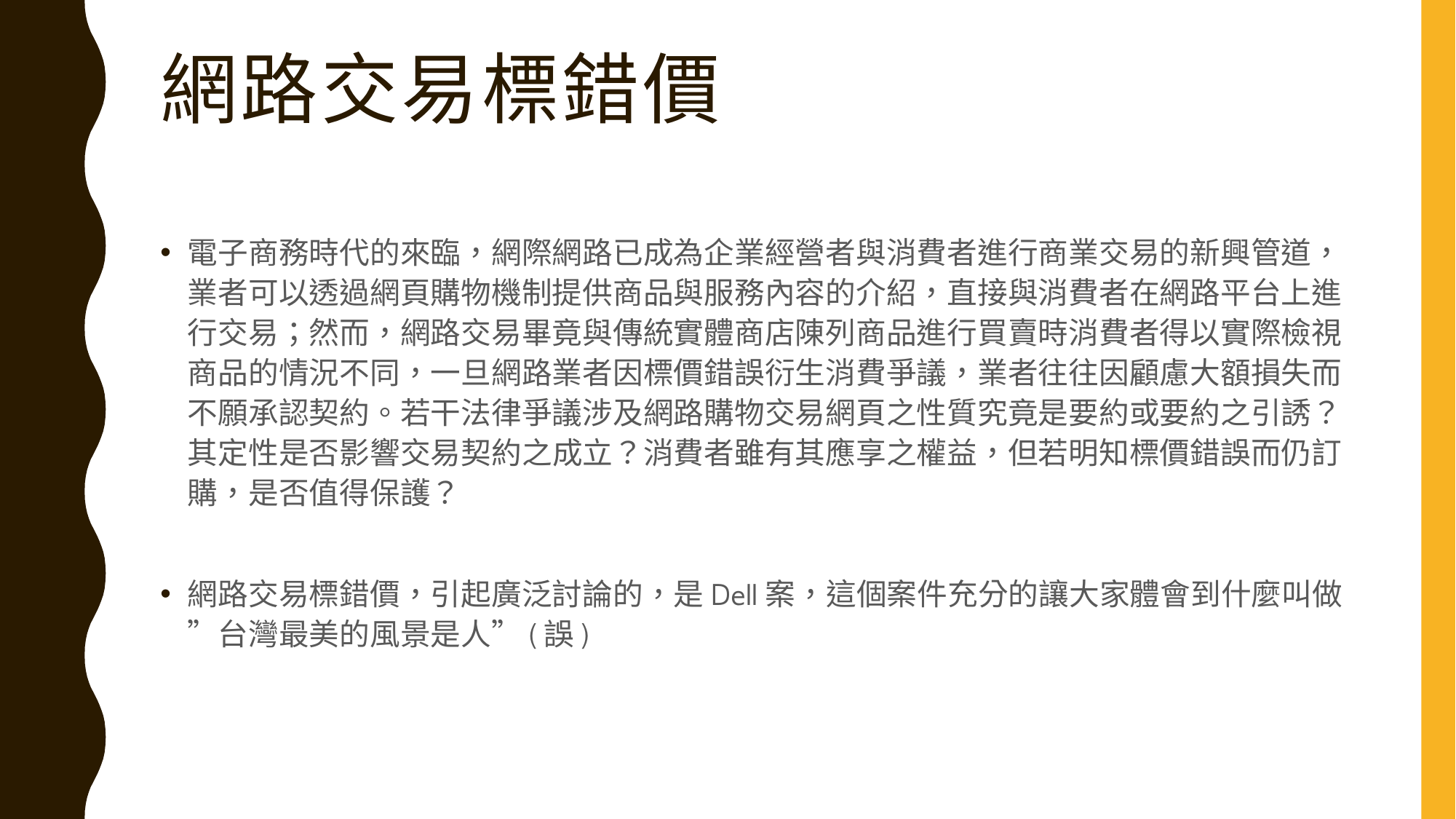

# 網路交易標錯價
電子商務時代的來臨，網際網路已成為企業經營者與消費者進行商業交易的新興管道，業者可以透過網頁購物機制提供商品與服務內容的介紹，直接與消費者在網路平台上進行交易；然而，網路交易畢竟與傳統實體商店陳列商品進行買賣時消費者得以實際檢視商品的情況不同，一旦網路業者因標價錯誤衍生消費爭議，業者往往因顧慮大額損失而不願承認契約。若干法律爭議涉及網路購物交易網頁之性質究竟是要約或要約之引誘？其定性是否影響交易契約之成立？消費者雖有其應享之權益，但若明知標價錯誤而仍訂購，是否值得保護？

網路交易標錯價，引起廣泛討論的，是Dell案，這個案件充分的讓大家體會到什麼叫做”台灣最美的風景是人”(誤)